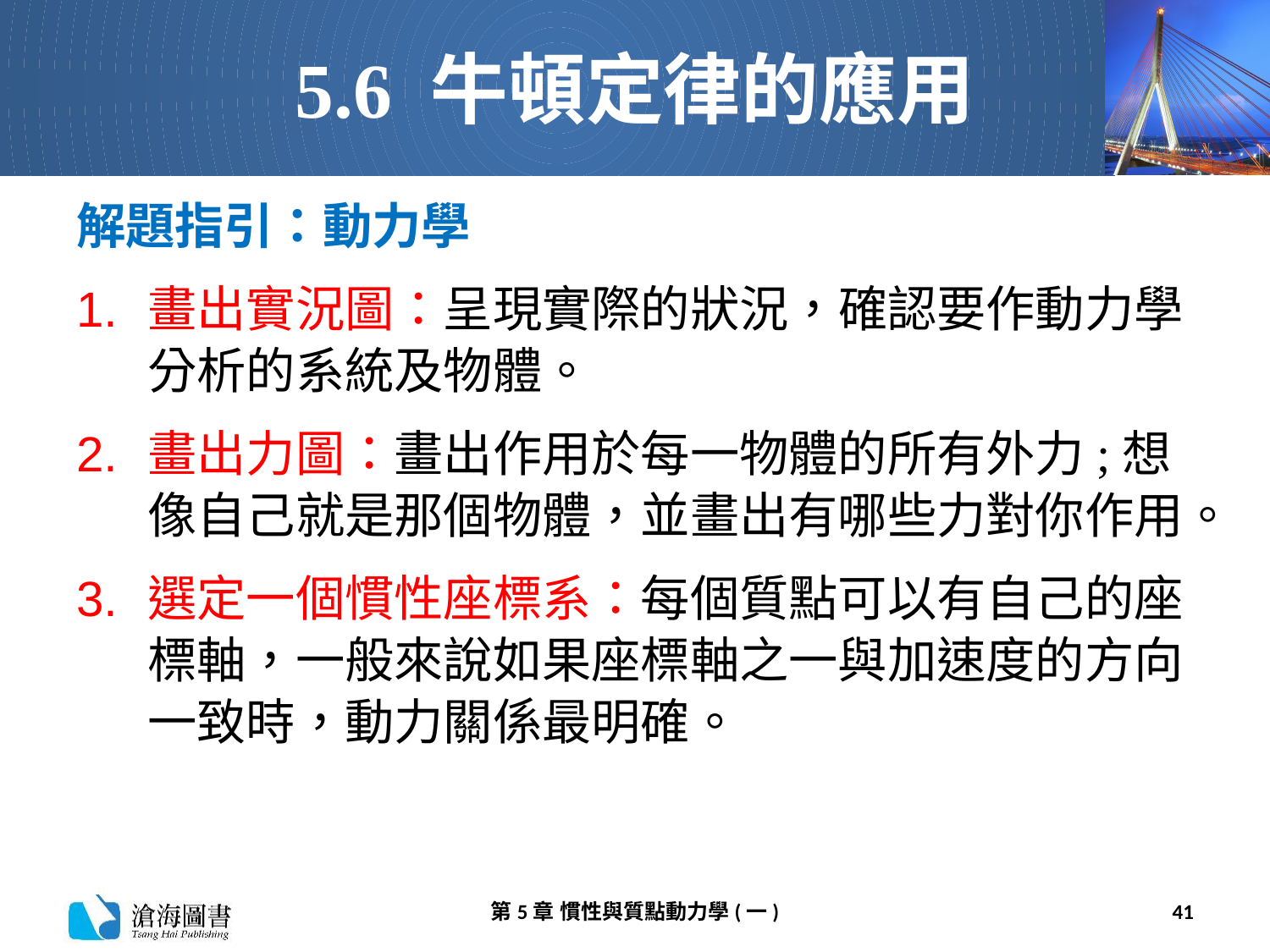

# 5.6 牛頓定律的應用
解題指引：動力學
畫出實況圖：呈現實際的狀況，確認要作動力學分析的系統及物體。
畫出力圖：畫出作用於每一物體的所有外力;想像自己就是那個物體，並畫出有哪些力對你作用。
選定一個慣性座標系：每個質點可以有自己的座標軸，一般來說如果座標軸之一與加速度的方向一致時，動力關係最明確。

第5章 慣性與質點動力學(一)
41